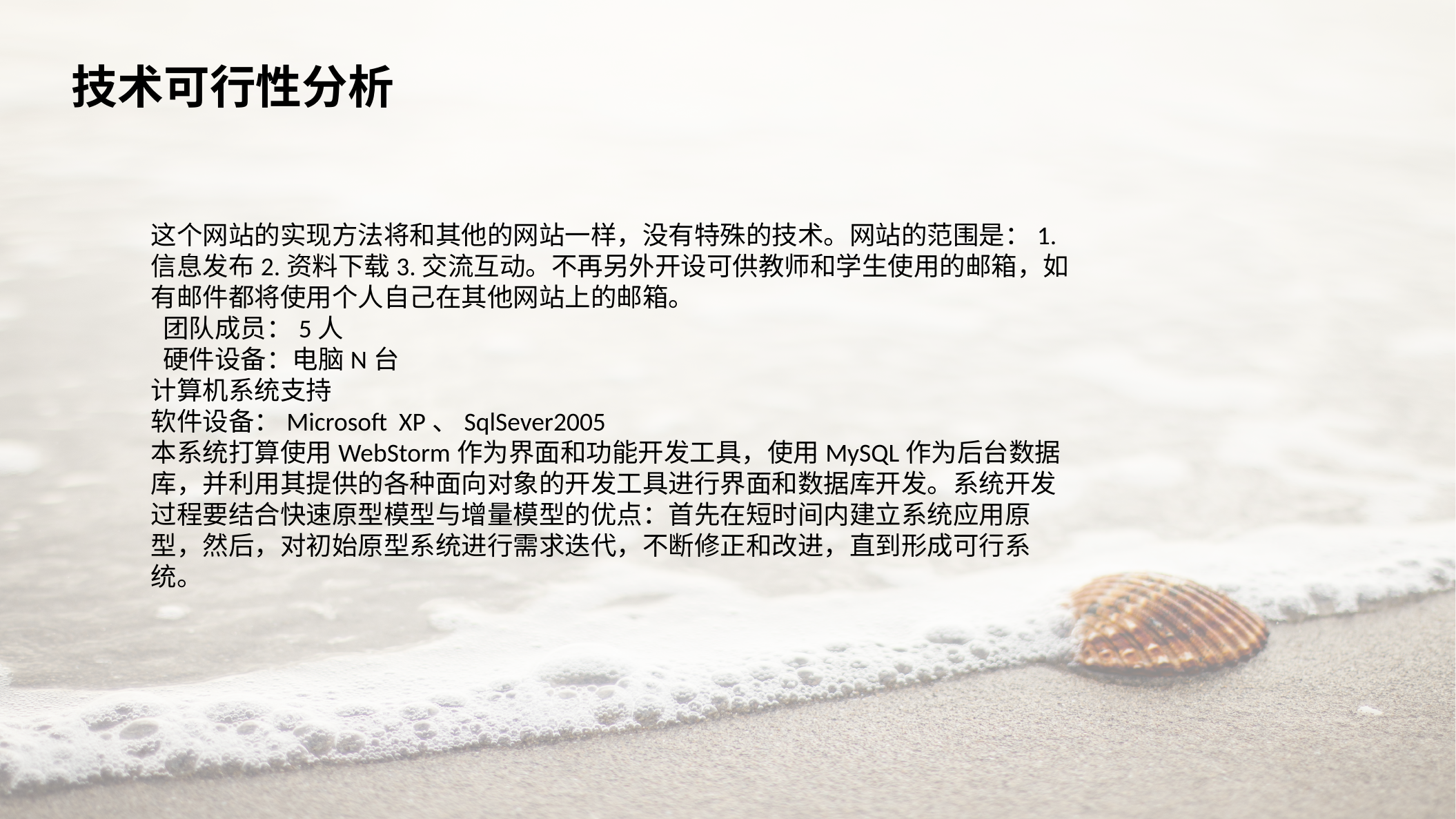

技术可行性分析
这个网站的实现方法将和其他的网站一样，没有特殊的技术。网站的范围是：1.信息发布2.资料下载3.交流互动。不再另外开设可供教师和学生使用的邮箱，如有邮件都将使用个人自己在其他网站上的邮箱。
 团队成员：5人
 硬件设备：电脑N台
计算机系统支持
软件设备：Microsoft  XP、SqlSever2005
本系统打算使用WebStorm作为界面和功能开发工具，使用MySQL作为后台数据库，并利用其提供的各种面向对象的开发工具进行界面和数据库开发。系统开发过程要结合快速原型模型与增量模型的优点：首先在短时间内建立系统应用原型，然后，对初始原型系统进行需求迭代，不断修正和改进，直到形成可行系统。